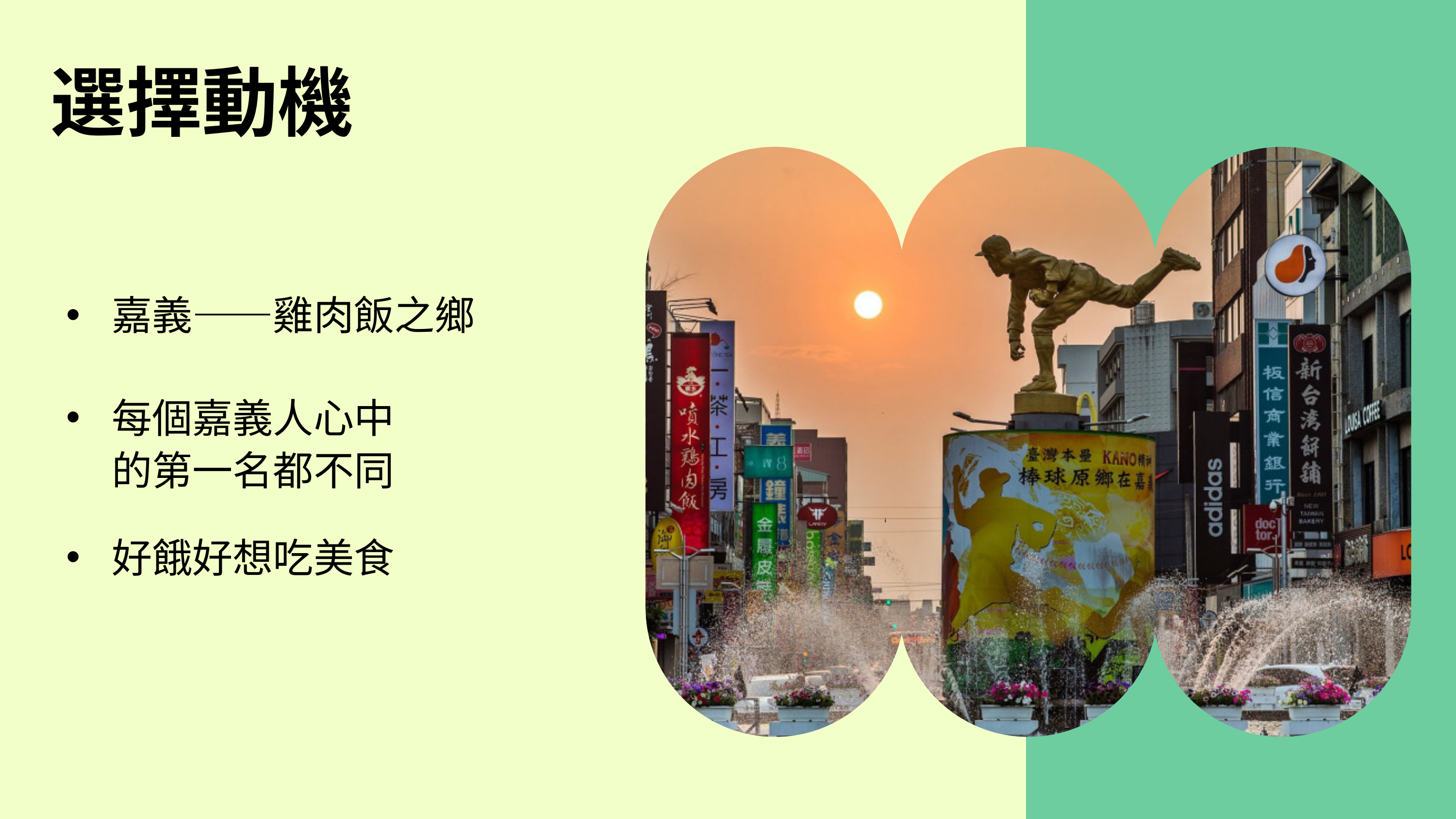

選擇動機

嘉義——雞肉飯之鄉
每個嘉義人心中的第一名都不同
好餓好想吃美食